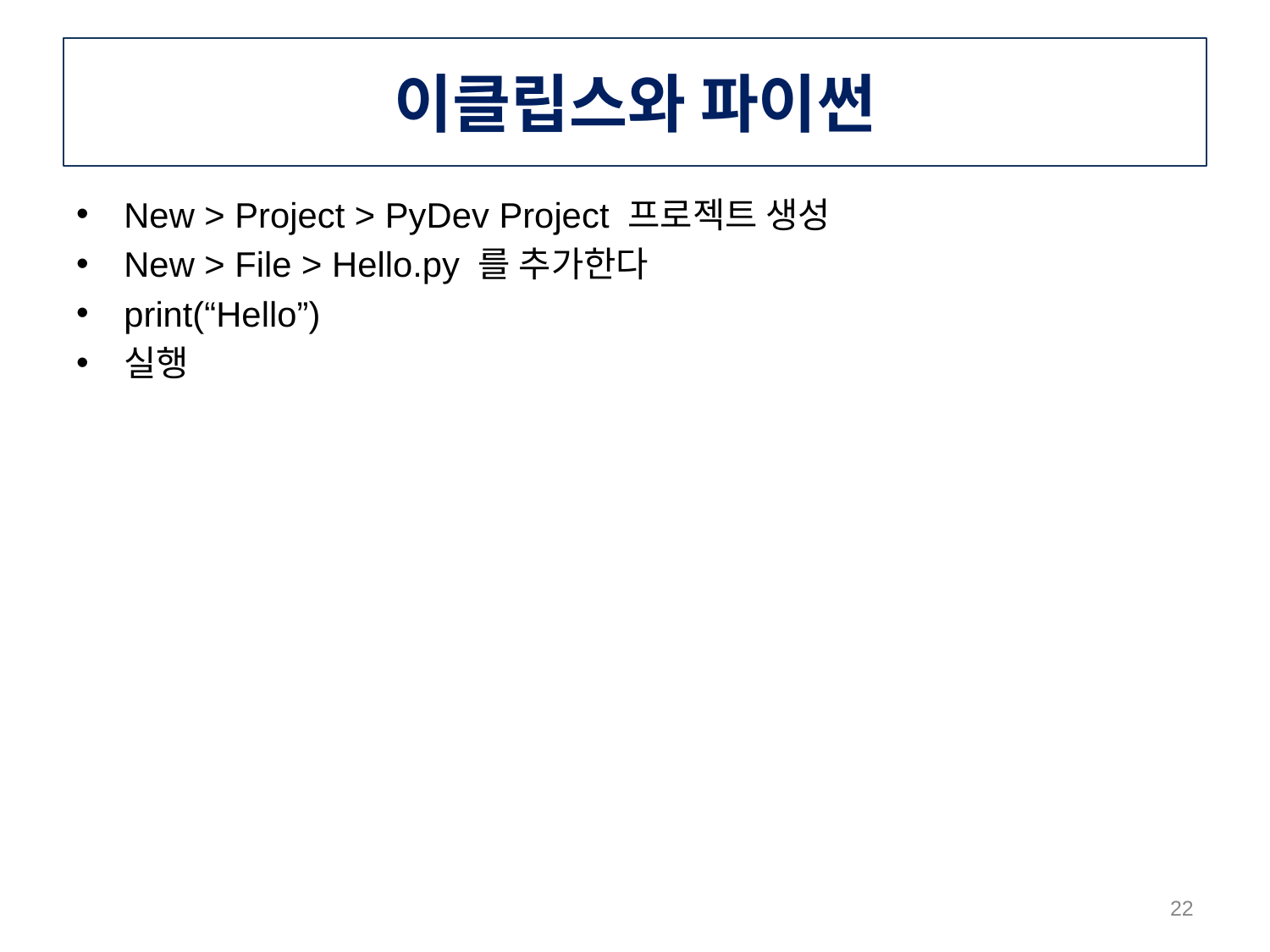

# 이클립스와 파이썬
New > Project > PyDev Project 프로젝트 생성
New > File > Hello.py 를 추가한다
print(“Hello”)
실행
22